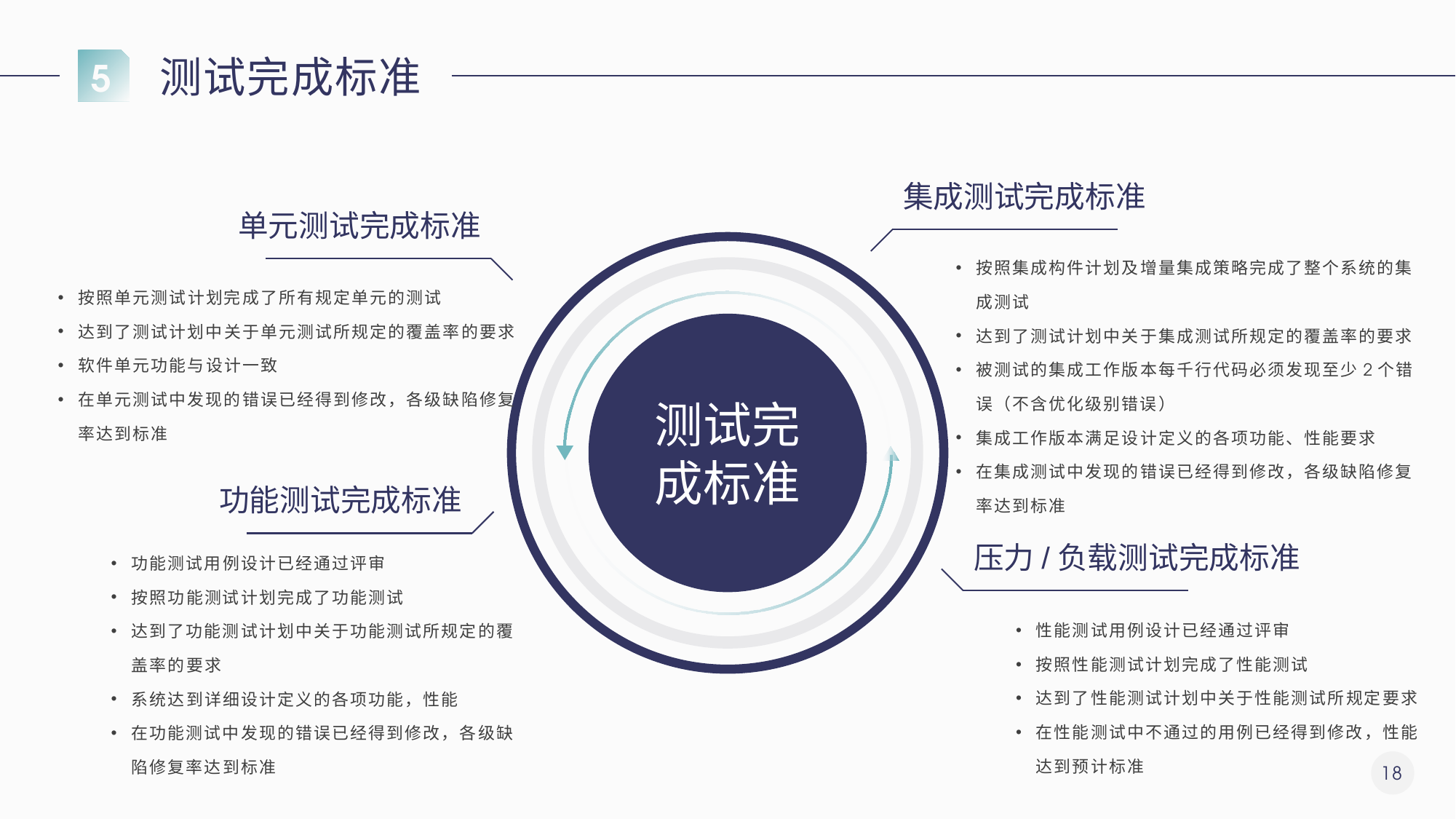

测试完成标准
5
集成测试完成标准
单元测试完成标准

按照集成构件计划及增量集成策略完成了整个系统的集成测试
达到了测试计划中关于集成测试所规定的覆盖率的要求
被测试的集成工作版本每千行代码必须发现至少2个错误（不含优化级别错误）
集成工作版本满足设计定义的各项功能、性能要求
在集成测试中发现的错误已经得到修改，各级缺陷修复率达到标准

按照单元测试计划完成了所有规定单元的测试
达到了测试计划中关于单元测试所规定的覆盖率的要求
软件单元功能与设计一致
在单元测试中发现的错误已经得到修改，各级缺陷修复率达到标准

测试完成标准
功能测试完成标准
压力/负载测试完成标准
功能测试用例设计已经通过评审
按照功能测试计划完成了功能测试
达到了功能测试计划中关于功能测试所规定的覆盖率的要求
系统达到详细设计定义的各项功能，性能
在功能测试中发现的错误已经得到修改，各级缺陷修复率达到标准
性能测试用例设计已经通过评审
按照性能测试计划完成了性能测试
达到了性能测试计划中关于性能测试所规定要求
在性能测试中不通过的用例已经得到修改，性能达到预计标准